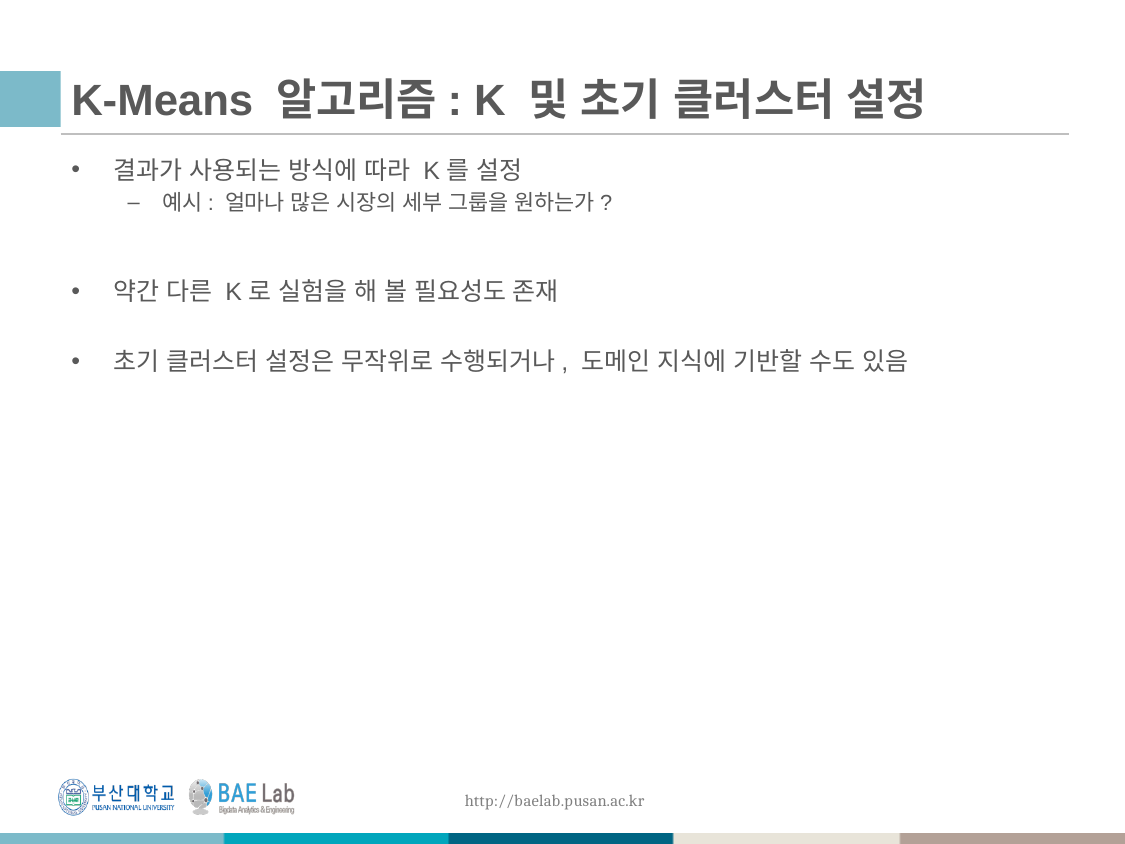

# K-Means 알고리즘: K 및 초기 클러스터 설정
결과가 사용되는 방식에 따라 K를 설정
예시: 얼마나 많은 시장의 세부 그룹을 원하는가?

약간 다른 K로 실험을 해 볼 필요성도 존재

초기 클러스터 설정은 무작위로 수행되거나, 도메인 지식에 기반할 수도 있음